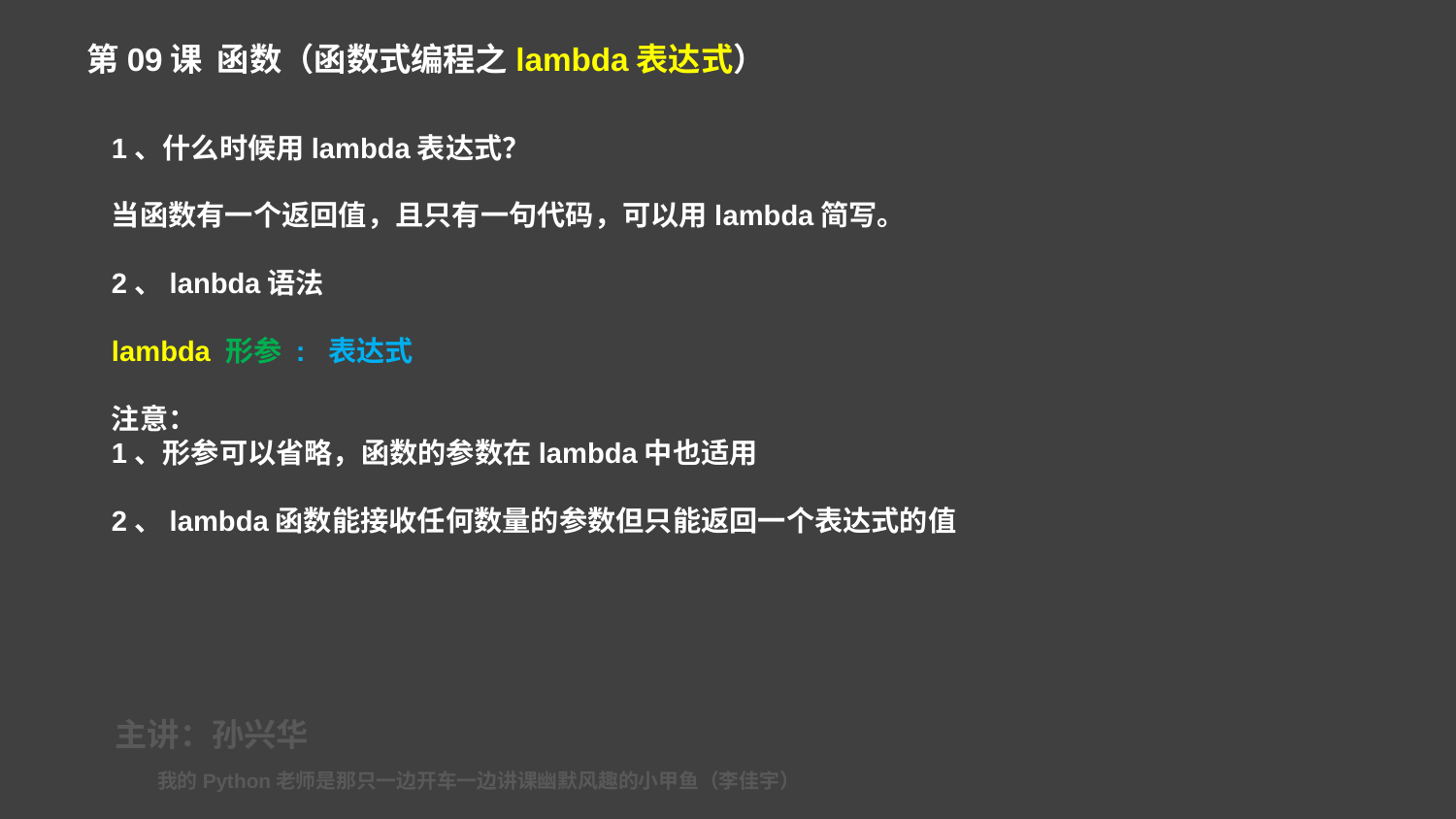

第09课  函数（函数式编程之lambda表达式）
1、什么时候用lambda表达式？

当函数有一个返回值，且只有一句代码，可以用lambda简写。

2、lanbda语法

lambda 形参 :  表达式

注意：
1、形参可以省略，函数的参数在lambda中也适用

2、lambda函数能接收任何数量的参数但只能返回一个表达式的值